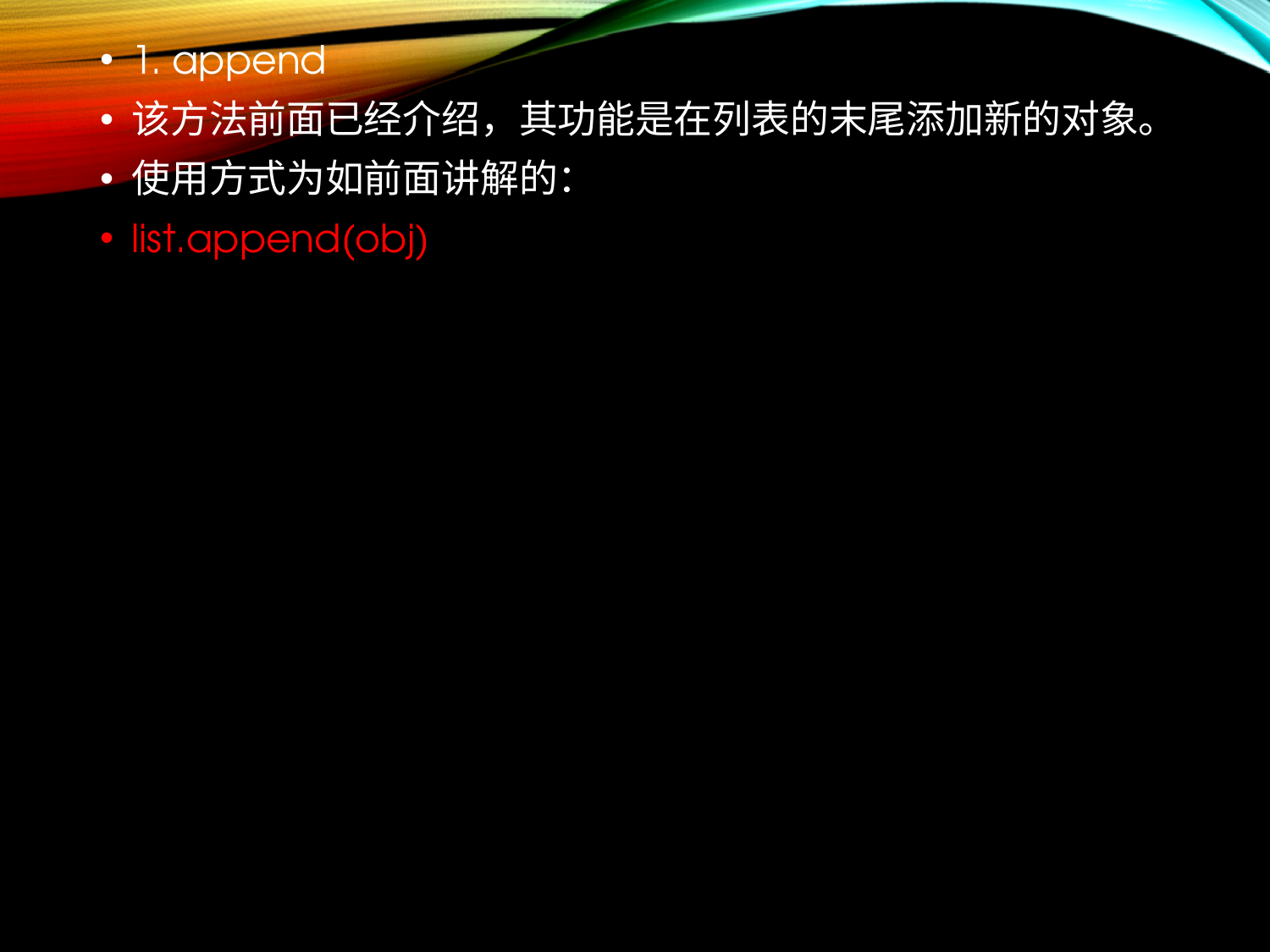

1. append
该方法前面已经介绍，其功能是在列表的末尾添加新的对象。
使用方式为如前面讲解的：
list.append(obj)